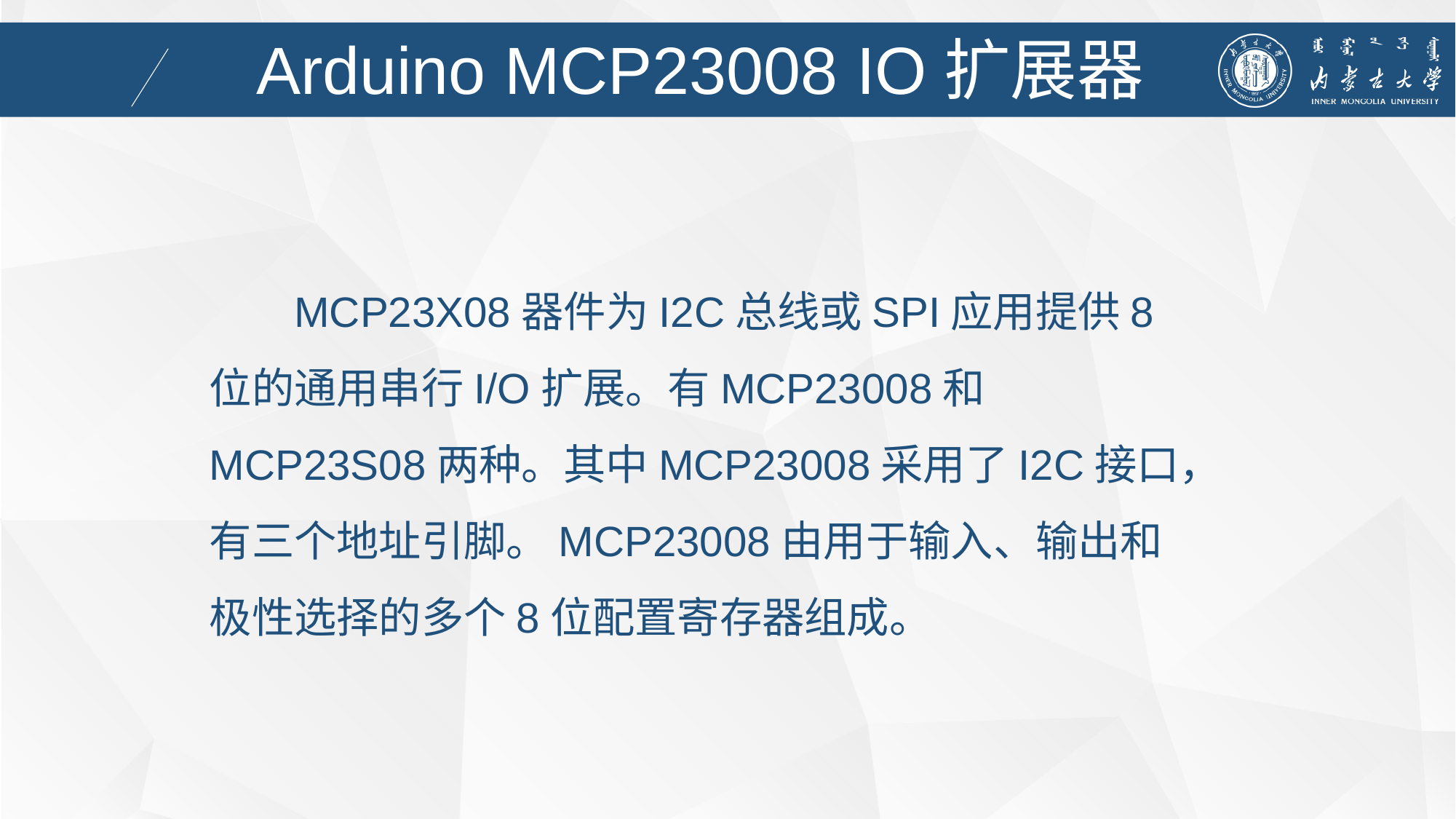

Arduino MCP23008 IO扩展器
MCP23X08器件为I2C总线或SPI应用提供8位的通用串行I/O扩展。有MCP23008和 MCP23S08两种。其中MCP23008采用了I2C接口，有三个地址引脚。MCP23008由用于输入、输出和极性选择的多个8位配置寄存器组成。